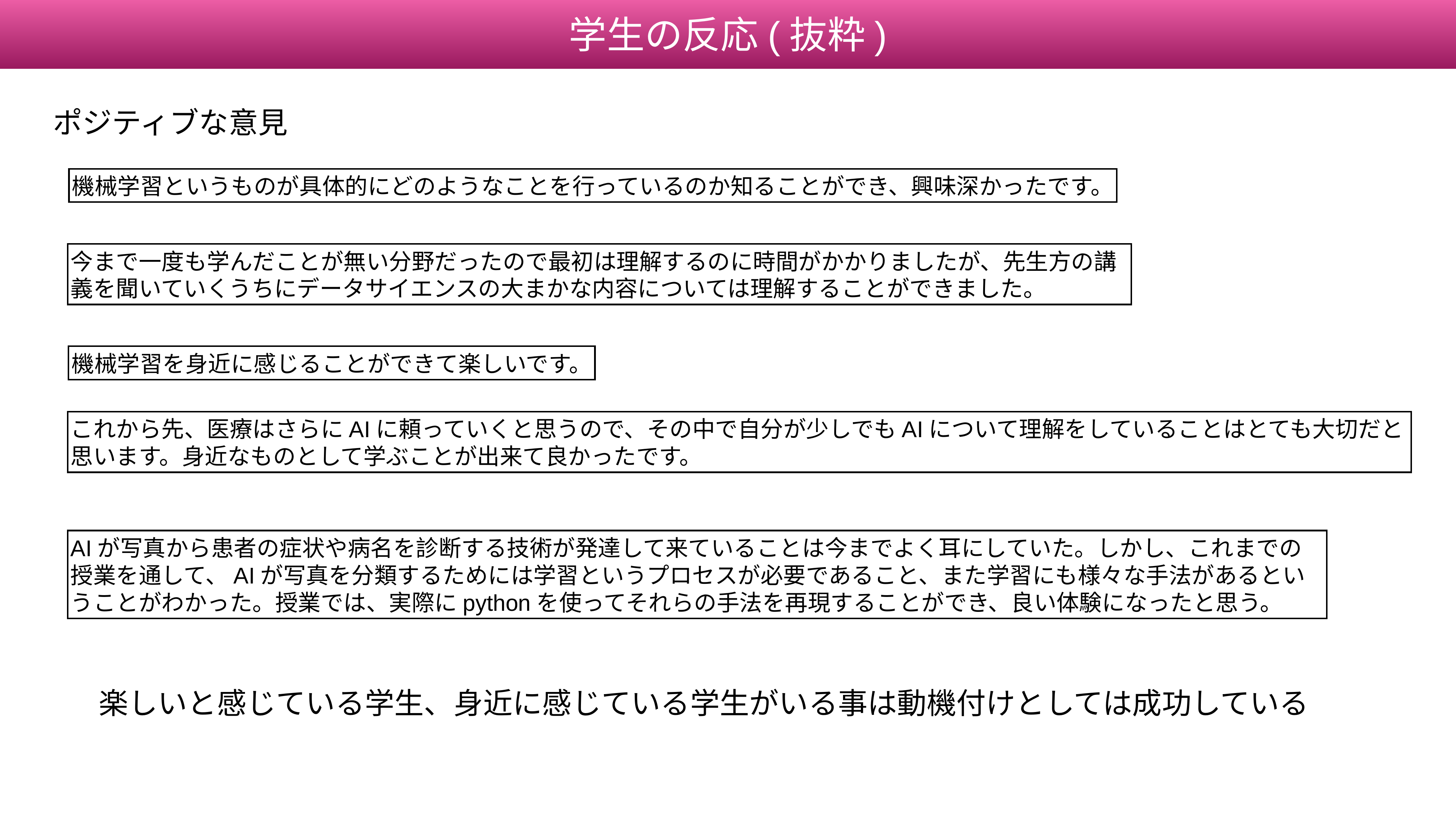

学生の反応(抜粋)
ポジティブな意見
機械学習というものが具体的にどのようなことを行っているのか知ることができ、興味深かったです。
今まで一度も学んだことが無い分野だったので最初は理解するのに時間がかかりましたが、先生方の講義を聞いていくうちにデータサイエンスの大まかな内容については理解することができました。
機械学習を身近に感じることができて楽しいです。
これから先、医療はさらにAIに頼っていくと思うので、その中で自分が少しでもAIについて理解をしていることはとても大切だと思います。身近なものとして学ぶことが出来て良かったです。
AIが写真から患者の症状や病名を診断する技術が発達して来ていることは今までよく耳にしていた。しかし、これまでの授業を通して、AIが写真を分類するためには学習というプロセスが必要であること、また学習にも様々な手法があるということがわかった。授業では、実際にpythonを使ってそれらの手法を再現することができ、良い体験になったと思う。
楽しいと感じている学生、身近に感じている学生がいる事は動機付けとしては成功している